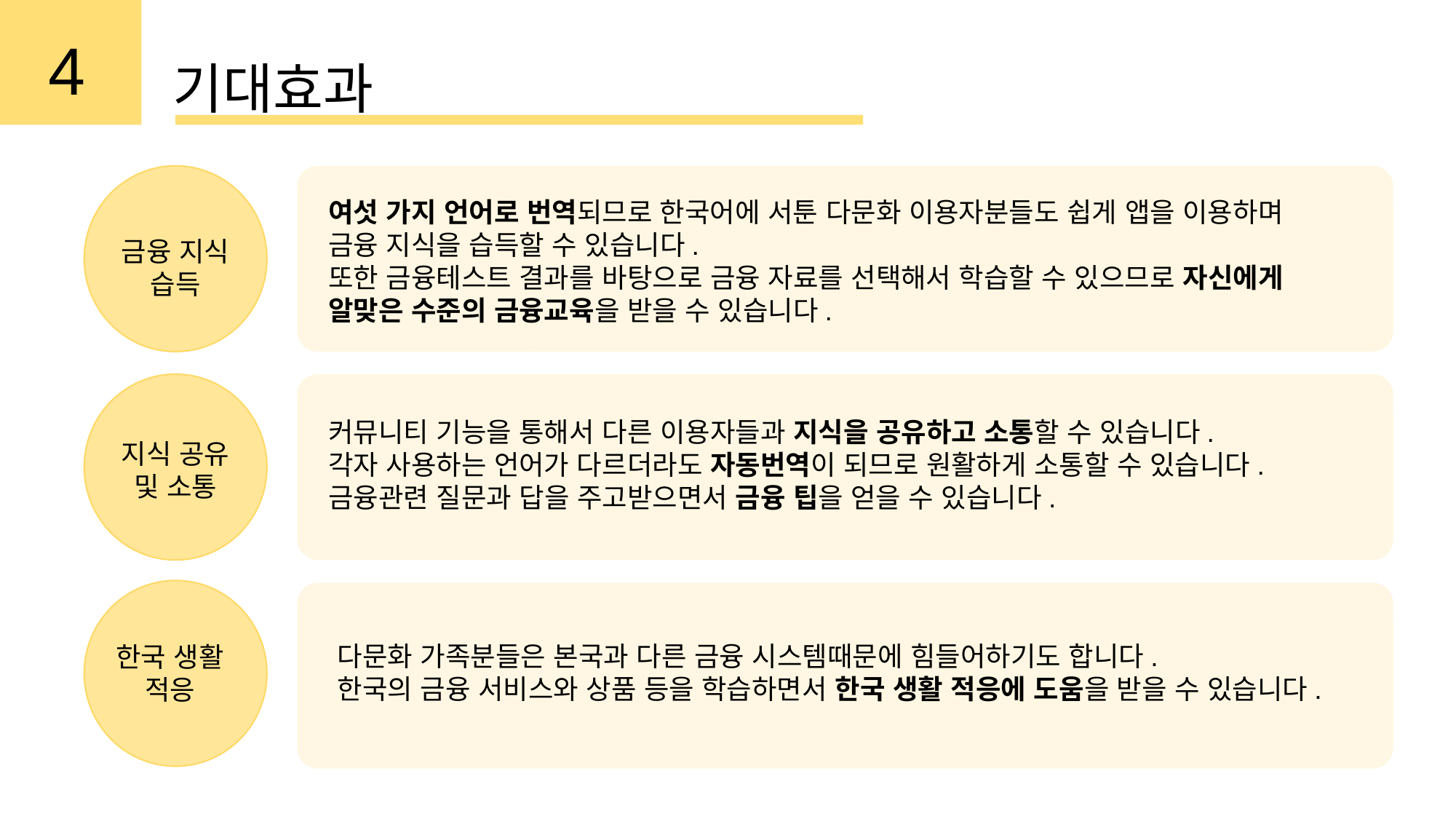

4
기대효과

여섯 가지 언어로 번역되므로 한국어에 서툰 다문화 이용자분들도 쉽게 앱을 이용하며
금융 지식을 습득할 수 있습니다.
또한 금융테스트 결과를 바탕으로 금융 자료를 선택해서 학습할 수 있으므로 자신에게 알맞은 수준의 금융교육을 받을 수 있습니다.
금융 지식 습득

커뮤니티 기능을 통해서 다른 이용자들과 지식을 공유하고 소통할 수 있습니다.
각자 사용하는 언어가 다르더라도 자동번역이 되므로 원활하게 소통할 수 있습니다.
금융관련 질문과 답을 주고받으면서 금융 팁을 얻을 수 있습니다.
지식 공유
및 소통

다문화 가족분들은 본국과 다른 금융 시스템때문에 힘들어하기도 합니다.
한국의 금융 서비스와 상품 등을 학습하면서 한국 생활 적응에 도움을 받을 수 있습니다.
한국 생활
적응